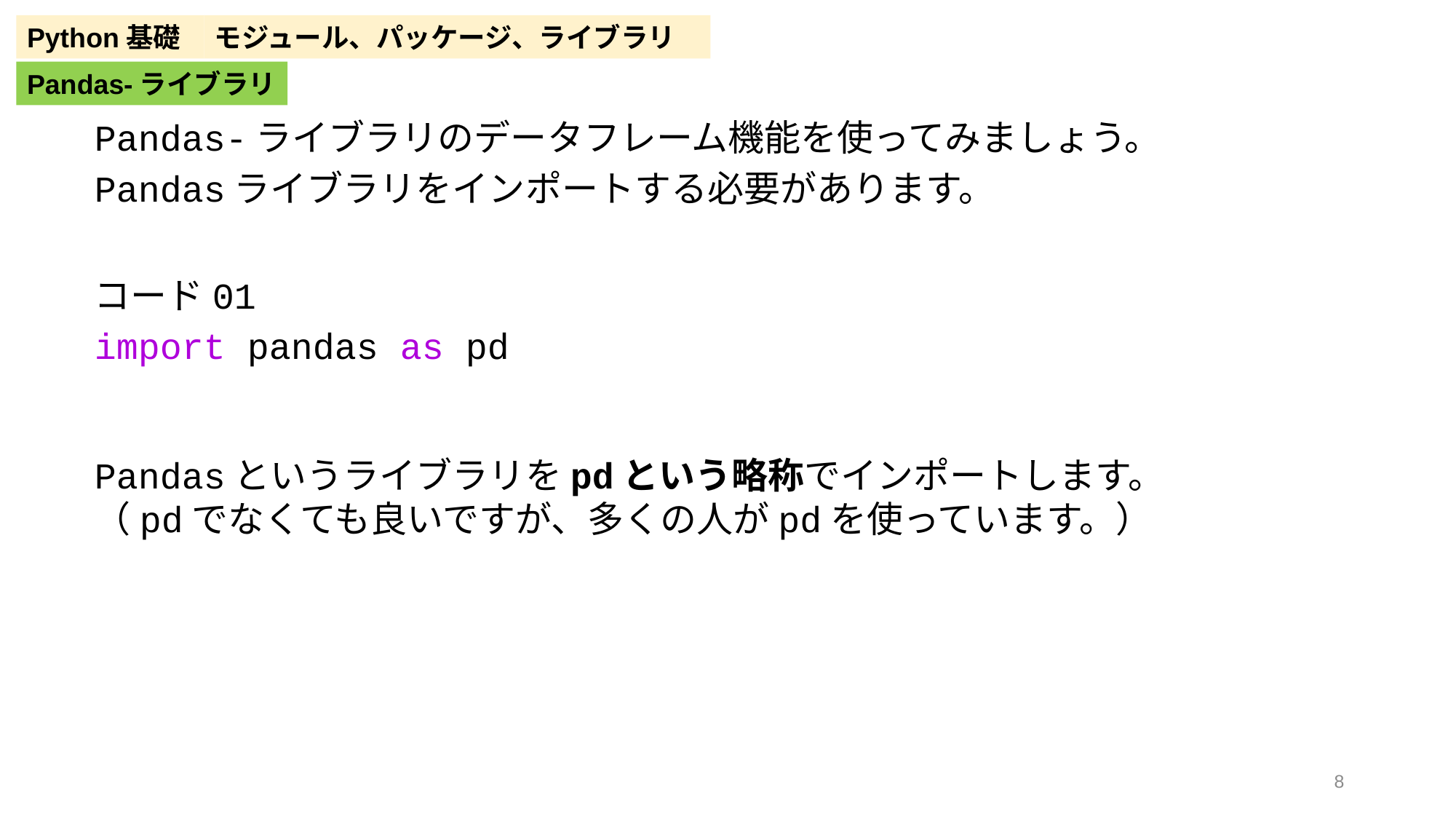

Python基礎
モジュール、パッケージ、ライブラリ
Pandas-ライブラリ
Pandas-ライブラリのデータフレーム機能を使ってみましょう。
Pandasライブラリをインポートする必要があります。
コード01
import pandas as pd
Pandasというライブラリをpdという略称でインポートします。
（pdでなくても良いですが、多くの人がpdを使っています。）
8